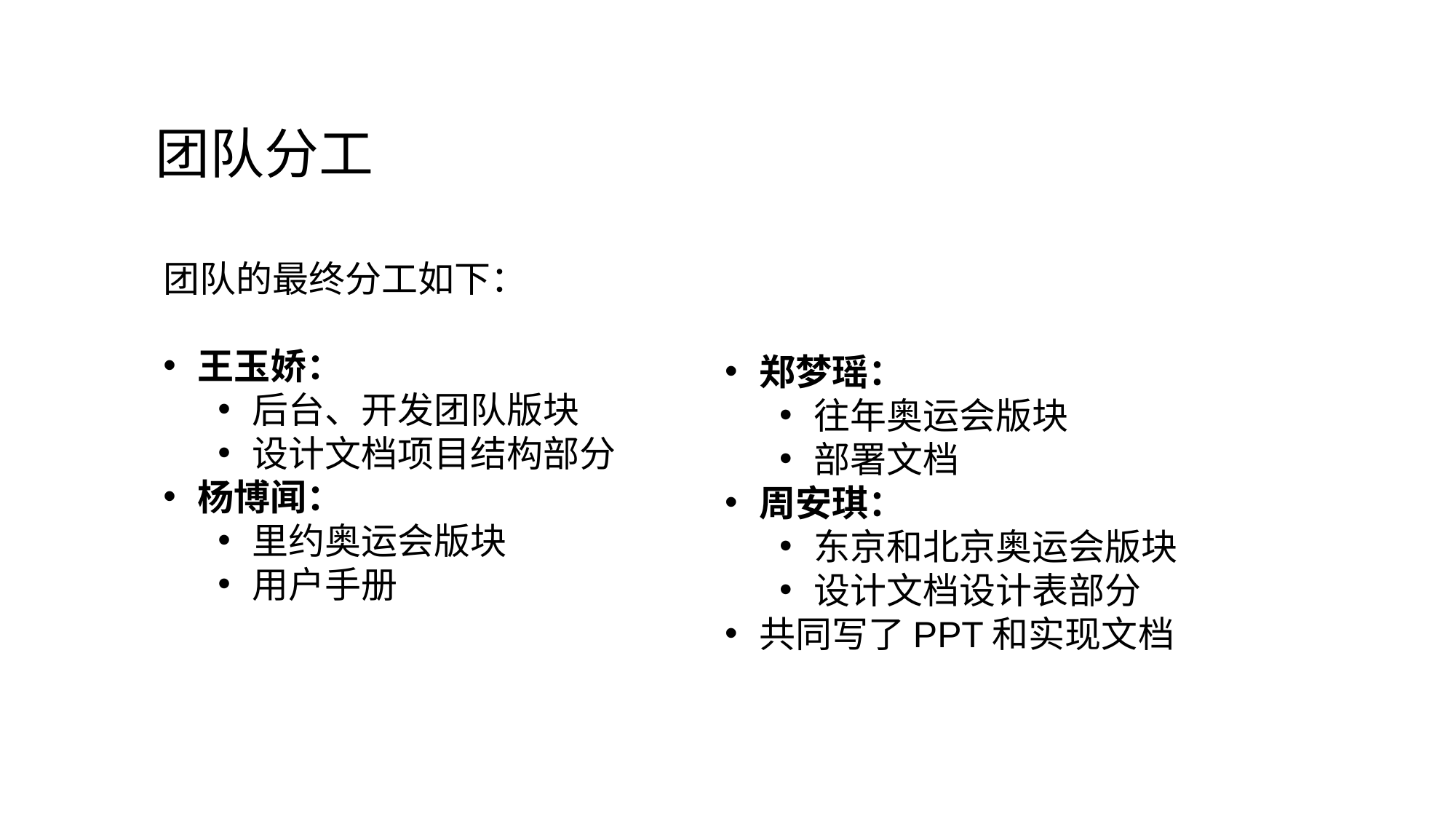

团队分工
团队的最终分工如下：

王玉娇：
后台、开发团队版块
设计文档项目结构部分
杨博闻：
里约奥运会版块
用户手册
郑梦瑶：
往年奥运会版块
部署文档
周安琪：
东京和北京奥运会版块
设计文档设计表部分
共同写了PPT和实现文档